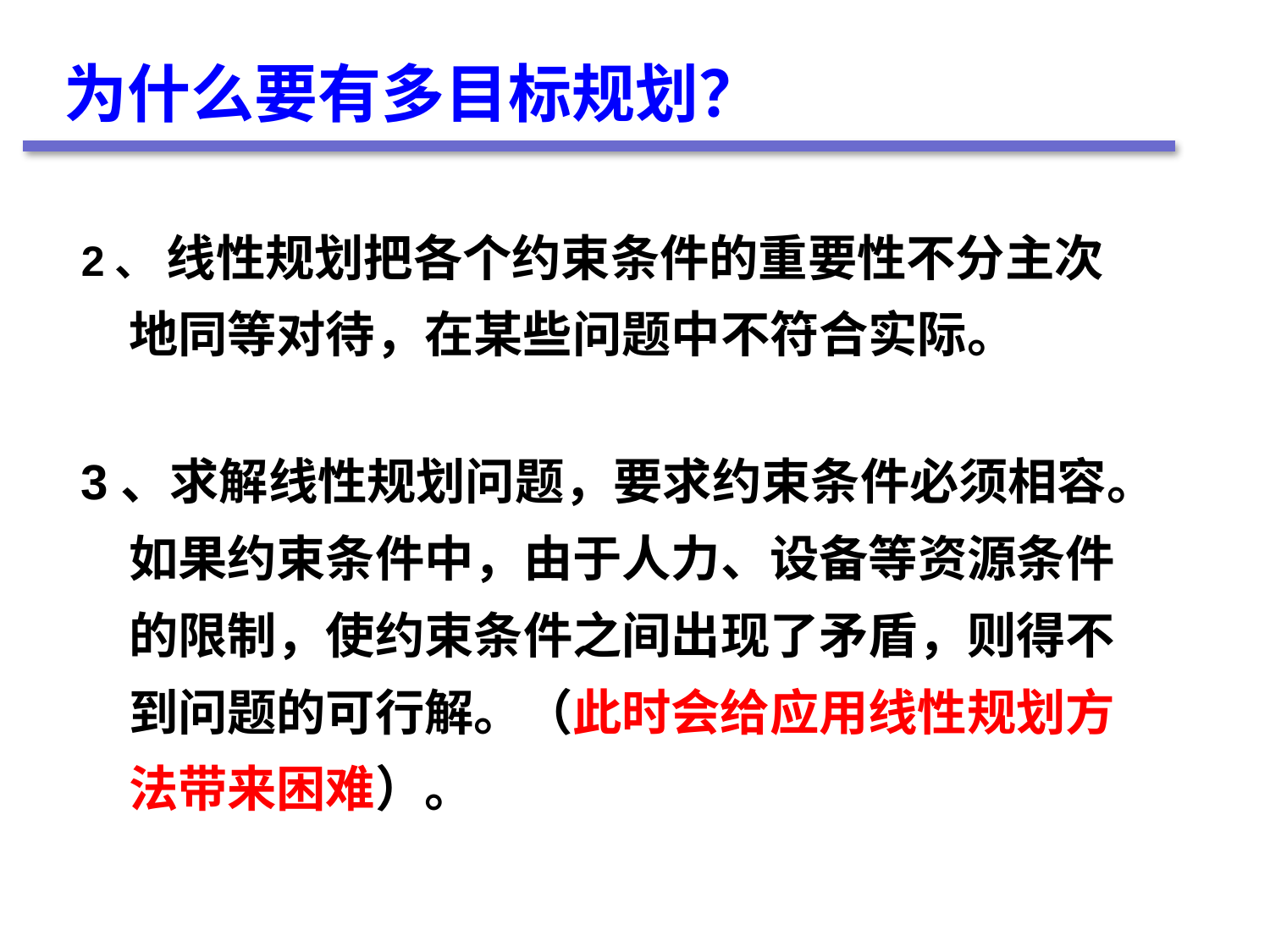

为什么要有多目标规划？
2、 线性规划把各个约束条件的重要性不分主次地同等对待，在某些问题中不符合实际。
3、求解线性规划问题，要求约束条件必须相容。如果约束条件中，由于人力、设备等资源条件的限制，使约束条件之间出现了矛盾，则得不到问题的可行解。（此时会给应用线性规划方法带来困难）。